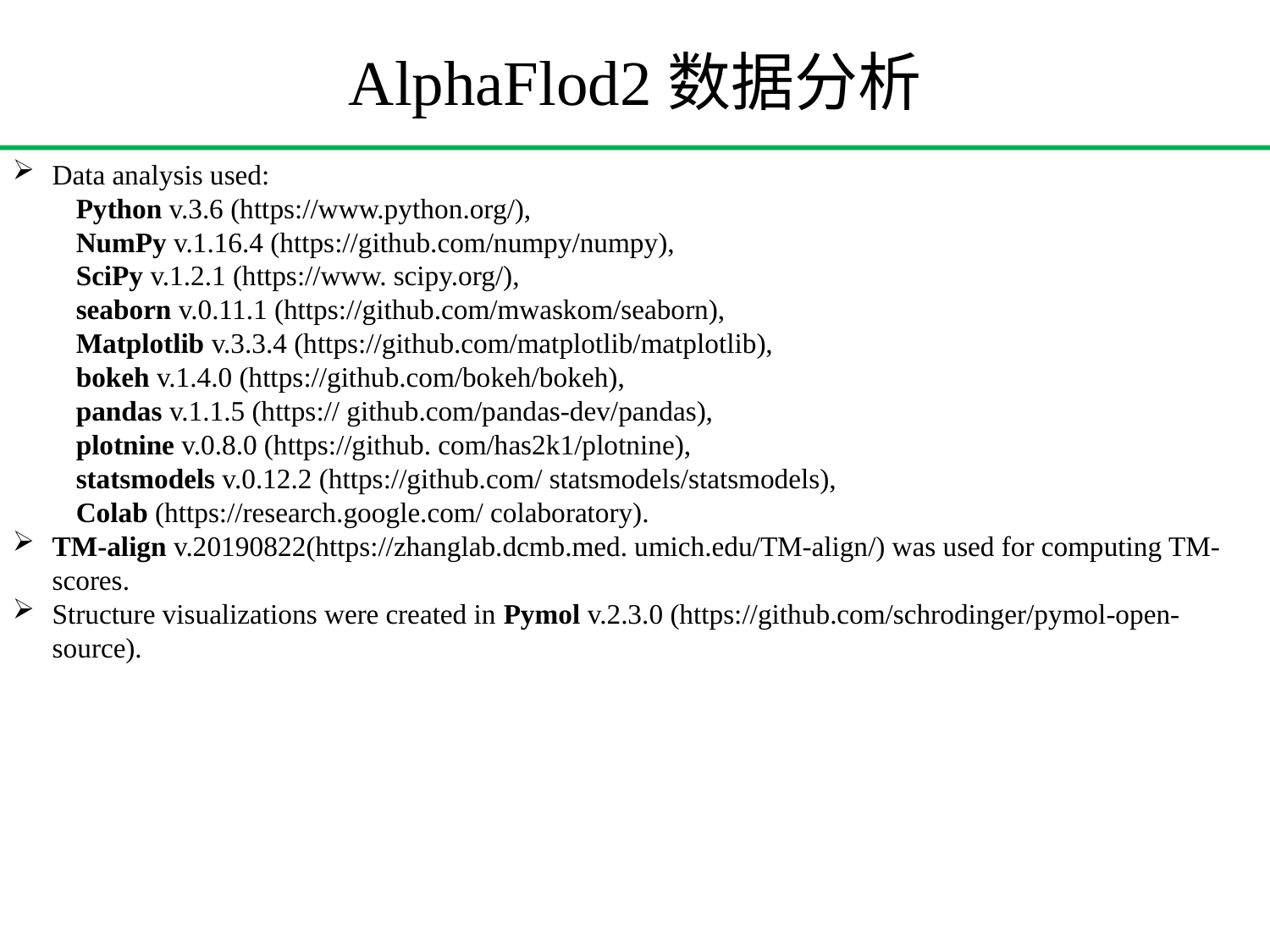

AlphaFlod2数据分析

Data analysis used:
Python v.3.6 (https://www.python.org/),
NumPy v.1.16.4 (https://github.com/numpy/numpy),
SciPy v.1.2.1 (https://www. scipy.org/),
seaborn v.0.11.1 (https://github.com/mwaskom/seaborn),
Matplotlib v.3.3.4 (https://github.com/matplotlib/matplotlib),
bokeh v.1.4.0 (https://github.com/bokeh/bokeh),
pandas v.1.1.5 (https:// github.com/pandas-dev/pandas),
plotnine v.0.8.0 (https://github. com/has2k1/plotnine),
statsmodels v.0.12.2 (https://github.com/ statsmodels/statsmodels),
Colab (https://research.google.com/ colaboratory).
TM-align v.20190822(https://zhanglab.dcmb.med. umich.edu/TM-align/) was used for computing TM-scores.
Structure visualizations were created in Pymol v.2.3.0 (https://github.com/schrodinger/pymol-open-source).